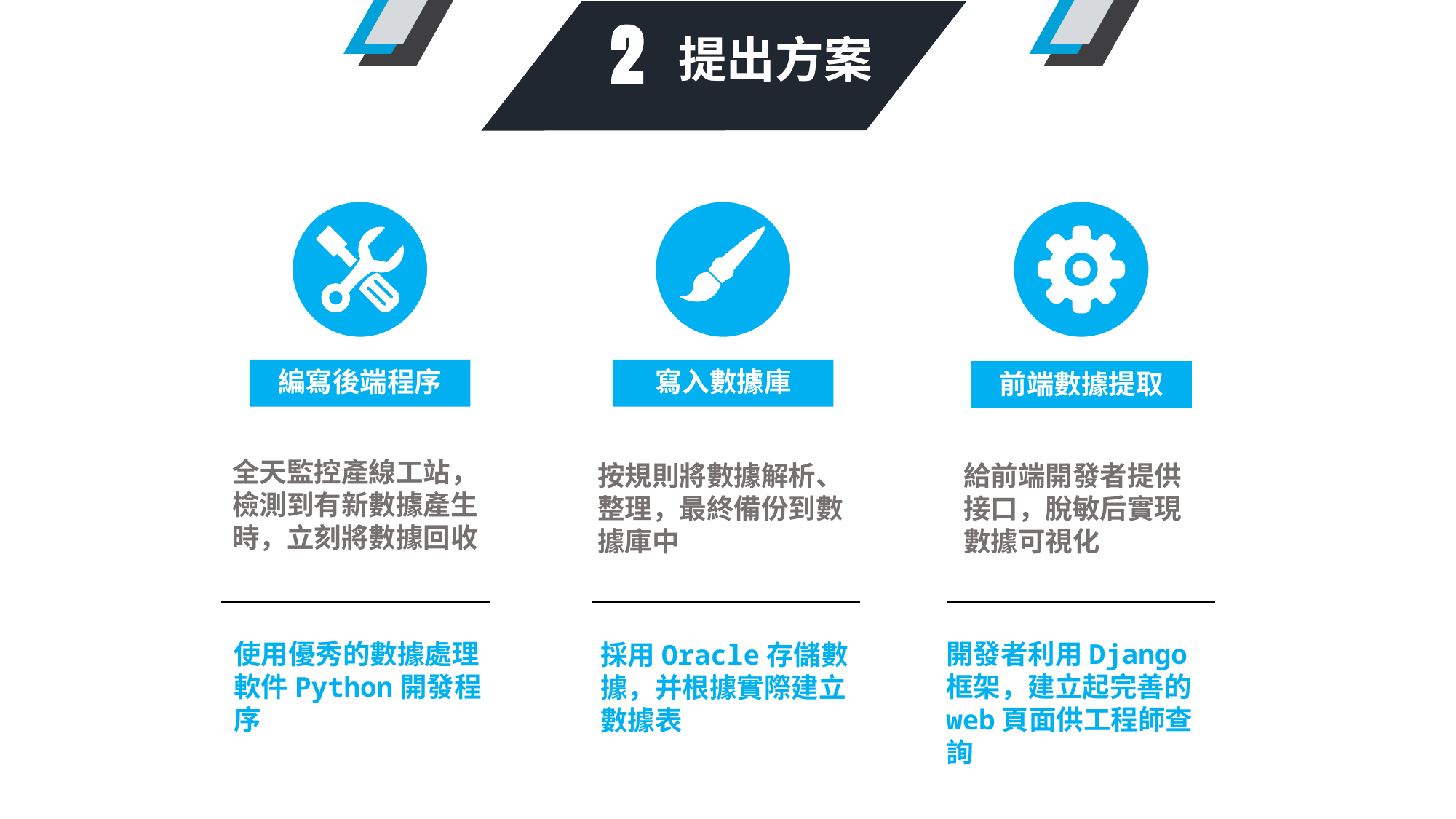

2
  提出方案

編寫後端程序
寫入數據庫
前端數據提取
提出方案
全天監控產線工站，檢測到有新數據產生時，立刻將數據回收
按規則將數據解析、整理，最終備份到數據庫中
給前端開發者提供接口，脫敏后實現數據可視化
使用優秀的數據處理軟件Python開發程序
開發者利用Django框架，建立起完善的web頁面供工程師查詢
採用Oracle存儲數據，并根據實際建立數據表